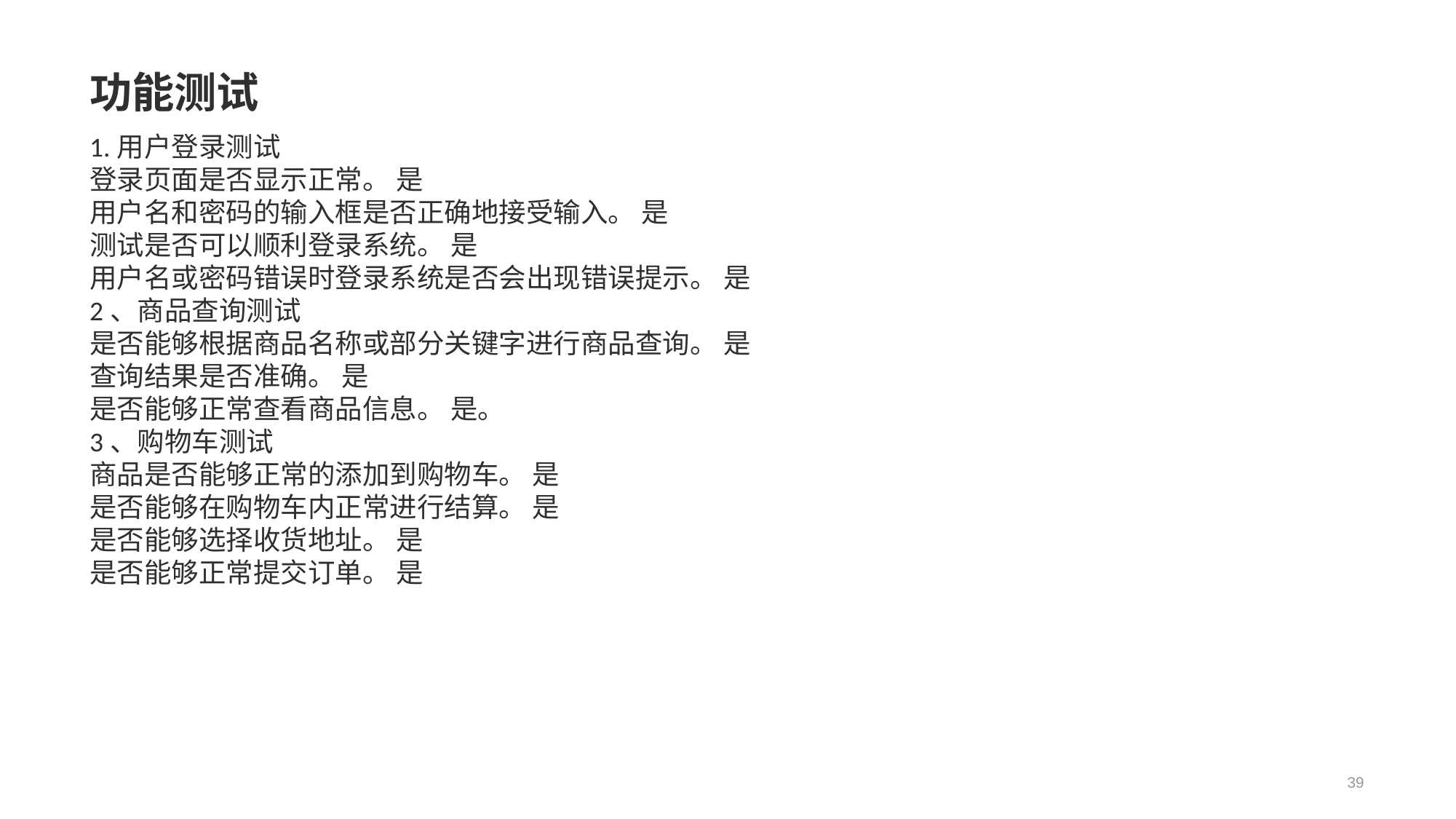

# 功能测试
1.用户登录测试
登录页面是否显示正常。 是
用户名和密码的输入框是否正确地接受输入。 是
测试是否可以顺利登录系统。 是
用户名或密码错误时登录系统是否会出现错误提示。 是
2、商品查询测试
是否能够根据商品名称或部分关键字进行商品查询。 是
查询结果是否准确。 是
是否能够正常查看商品信息。 是。
3、购物车测试
商品是否能够正常的添加到购物车。 是
是否能够在购物车内正常进行结算。 是
是否能够选择收货地址。 是
是否能够正常提交订单。 是
39